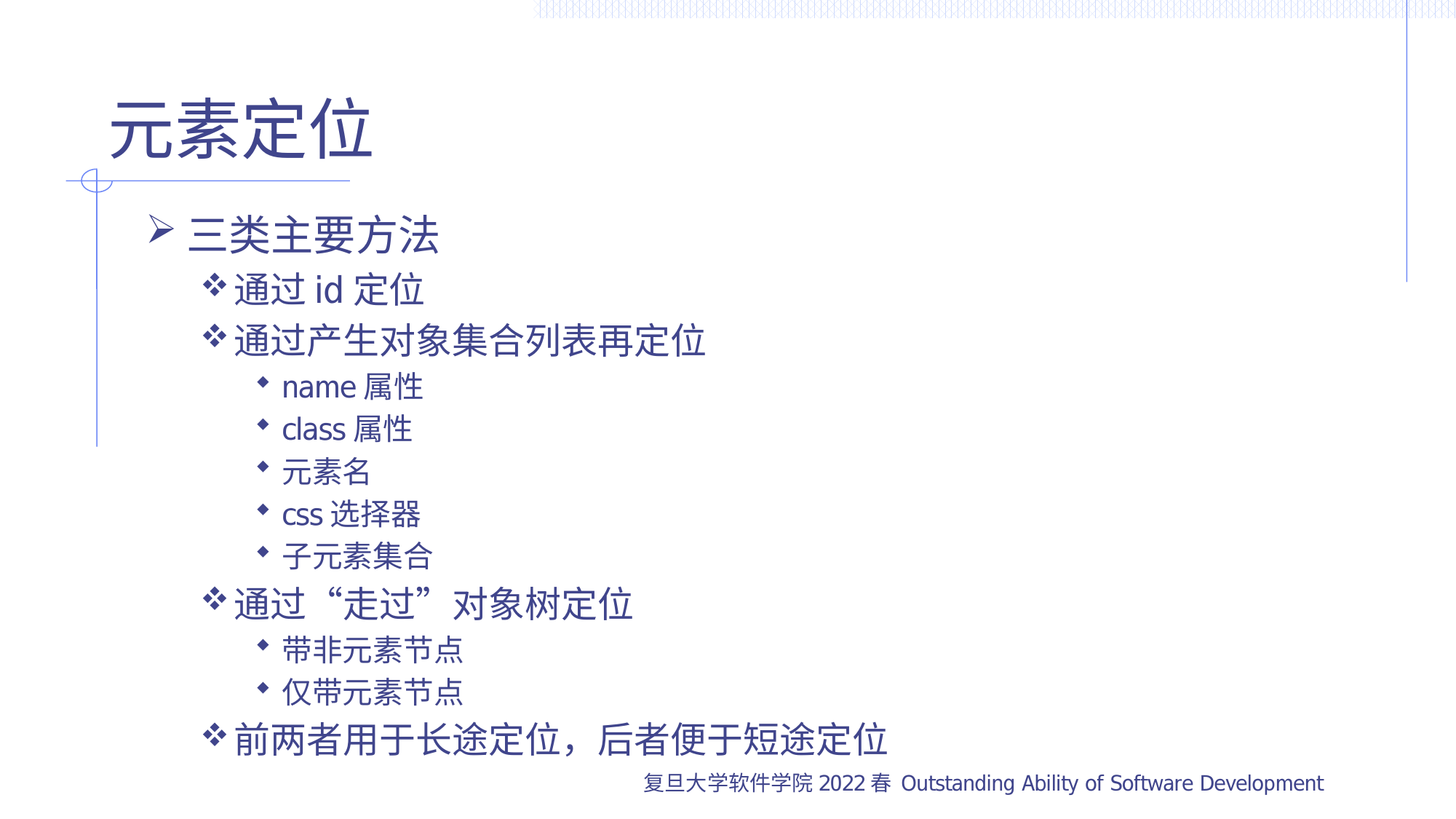

# 元素定位
三类主要方法
通过id定位
通过产生对象集合列表再定位
name属性
class属性
元素名
css选择器
子元素集合
通过“走过”对象树定位
带非元素节点
仅带元素节点
前两者用于长途定位，后者便于短途定位